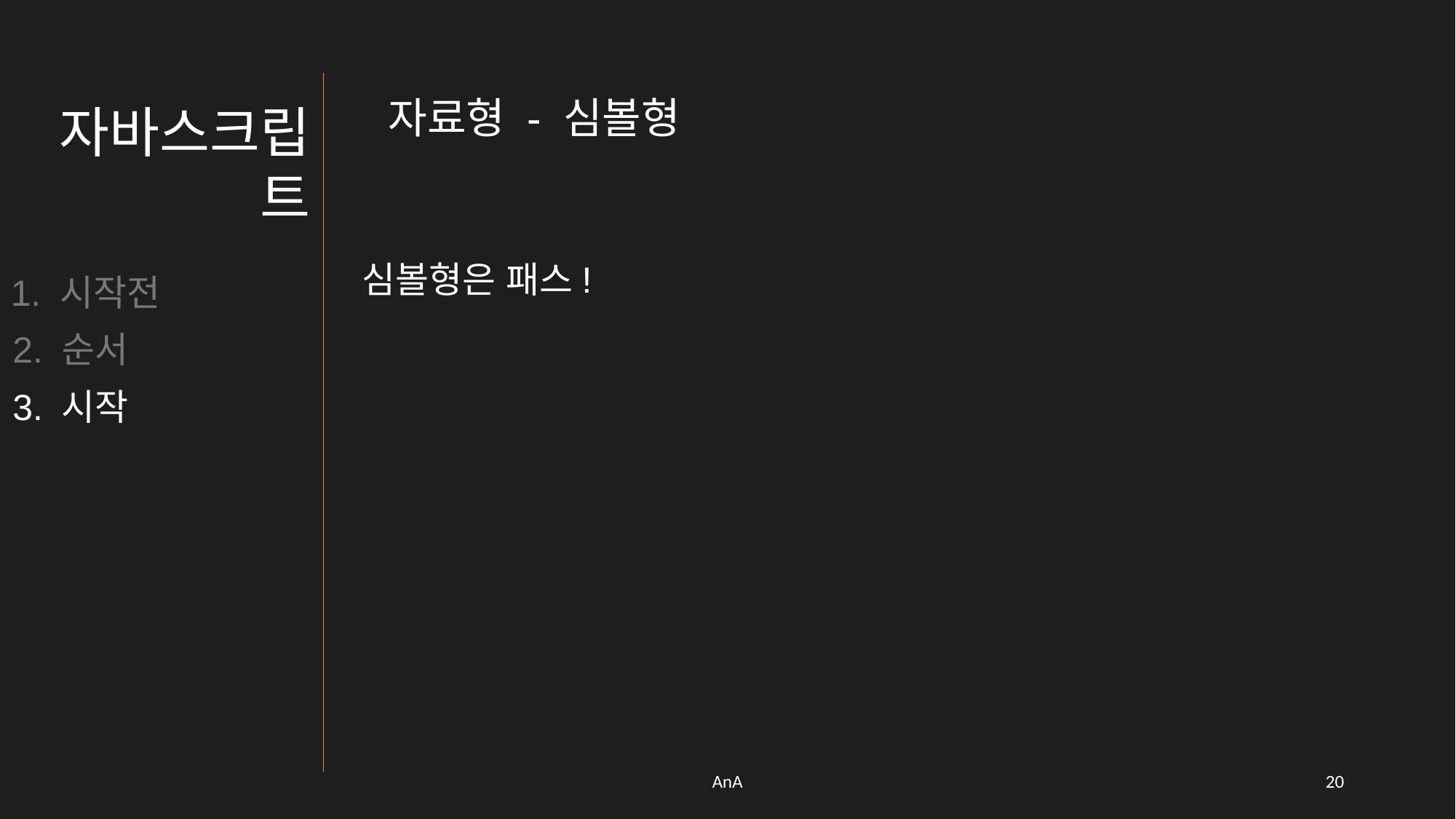

자료형 - 심볼형
자바스크립트
심볼형은 패스!
1. 시작전
2. 순서
3. 시작
AnA
20